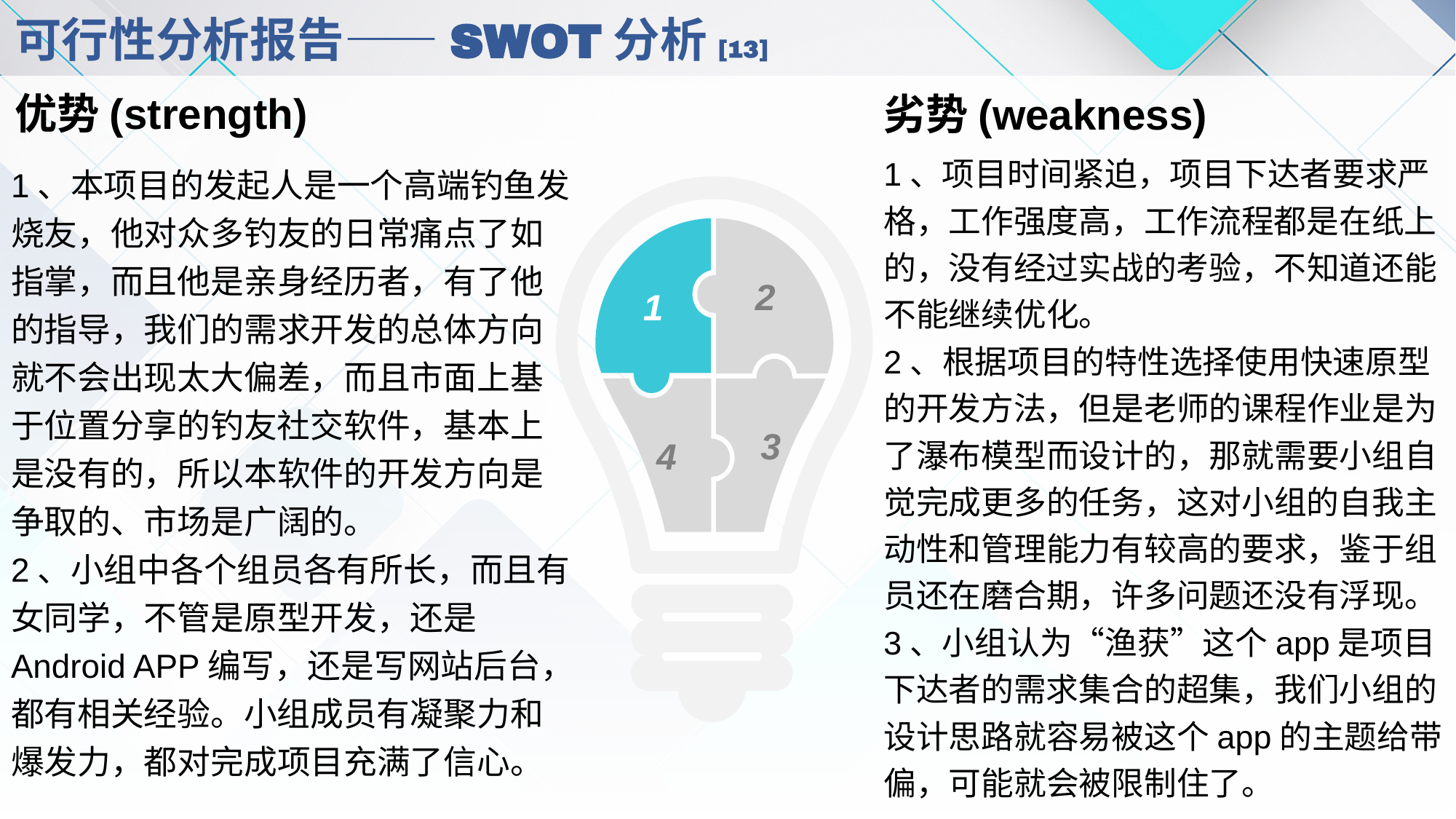

# 可行性分析报告——SWOT分析[13]
劣势(weakness)
1、项目时间紧迫，项目下达者要求严格，工作强度高，工作流程都是在纸上的，没有经过实战的考验，不知道还能不能继续优化。
2、根据项目的特性选择使用快速原型的开发方法，但是老师的课程作业是为了瀑布模型而设计的，那就需要小组自觉完成更多的任务，这对小组的自我主动性和管理能力有较高的要求，鉴于组员还在磨合期，许多问题还没有浮现。
3、小组认为“渔获”这个app是项目下达者的需求集合的超集，我们小组的设计思路就容易被这个app的主题给带偏，可能就会被限制住了。
优势(strength)
1、本项目的发起人是一个高端钓鱼发烧友，他对众多钓友的日常痛点了如指掌，而且他是亲身经历者，有了他的指导，我们的需求开发的总体方向就不会出现太大偏差，而且市面上基于位置分享的钓友社交软件，基本上是没有的，所以本软件的开发方向是争取的、市场是广阔的。
2、小组中各个组员各有所长，而且有女同学，不管是原型开发，还是Android APP编写，还是写网站后台，都有相关经验。小组成员有凝聚力和爆发力，都对完成项目充满了信心。

1
2
3
4